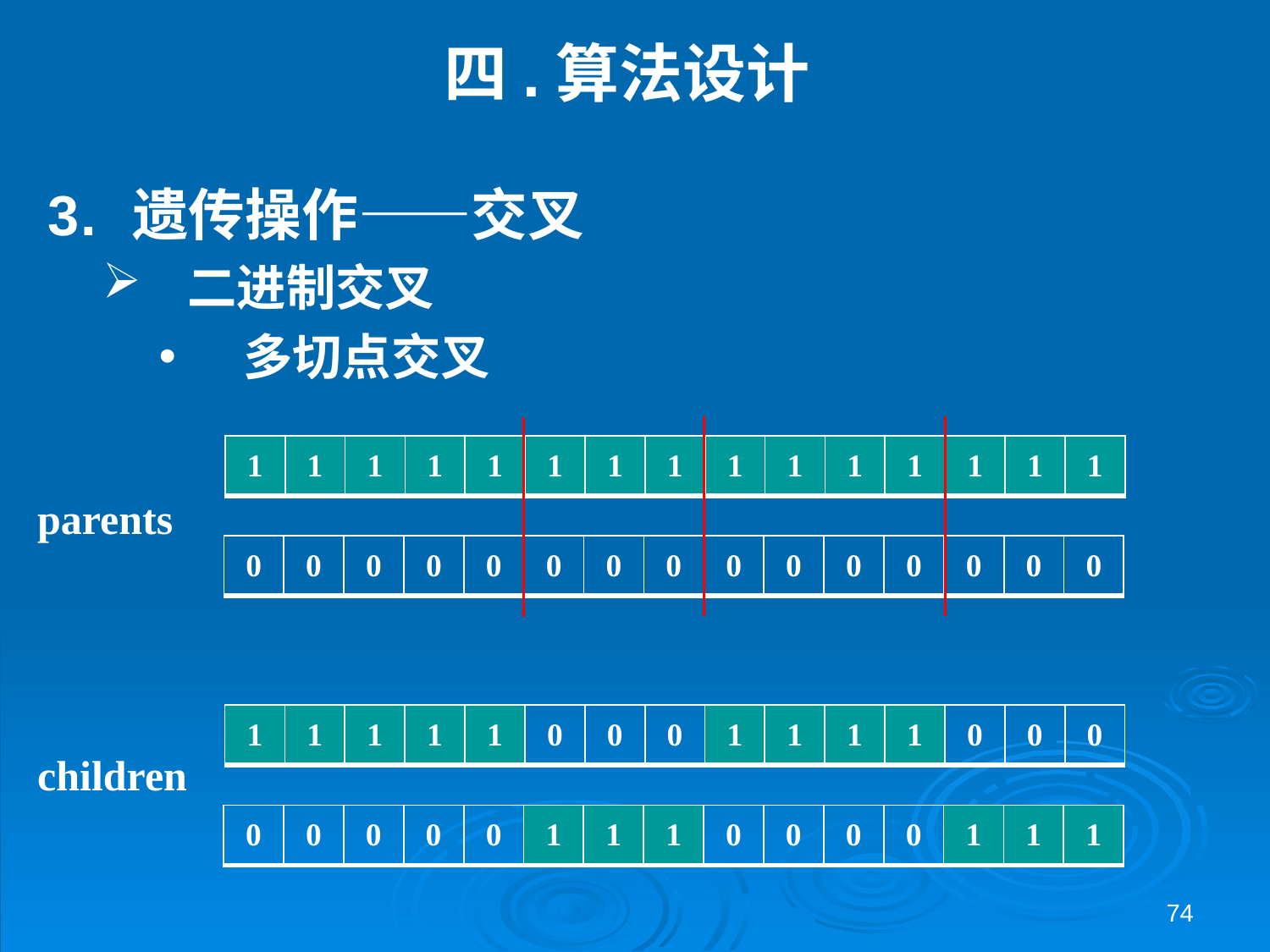

# 四.算法设计
遗传操作——交叉
二进制交叉
多切点交叉
| 1 | 1 | 1 | 1 | 1 | 1 | 1 | 1 | 1 | 1 | 1 | 1 | 1 | 1 | 1 |
| --- | --- | --- | --- | --- | --- | --- | --- | --- | --- | --- | --- | --- | --- | --- |
parents
| 0 | 0 | 0 | 0 | 0 | 0 | 0 | 0 | 0 | 0 | 0 | 0 | 0 | 0 | 0 |
| --- | --- | --- | --- | --- | --- | --- | --- | --- | --- | --- | --- | --- | --- | --- |
| 1 | 1 | 1 | 1 | 1 | 0 | 0 | 0 | 1 | 1 | 1 | 1 | 0 | 0 | 0 |
| --- | --- | --- | --- | --- | --- | --- | --- | --- | --- | --- | --- | --- | --- | --- |
children
| 0 | 0 | 0 | 0 | 0 | 1 | 1 | 1 | 0 | 0 | 0 | 0 | 1 | 1 | 1 |
| --- | --- | --- | --- | --- | --- | --- | --- | --- | --- | --- | --- | --- | --- | --- |
74